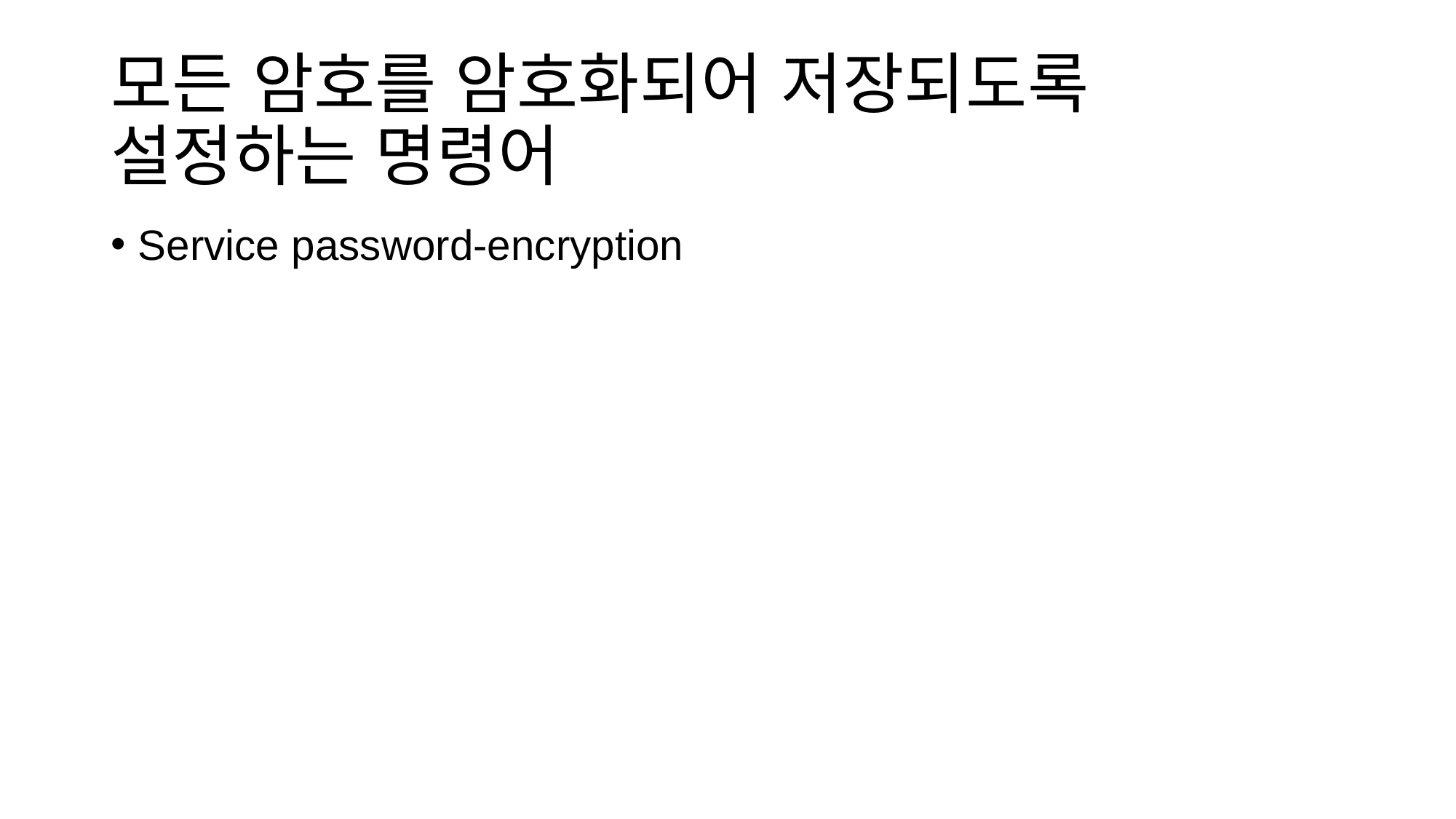

# 모든 암호를 암호화되어 저장되도록 설정하는 명령어
Service password-encryption